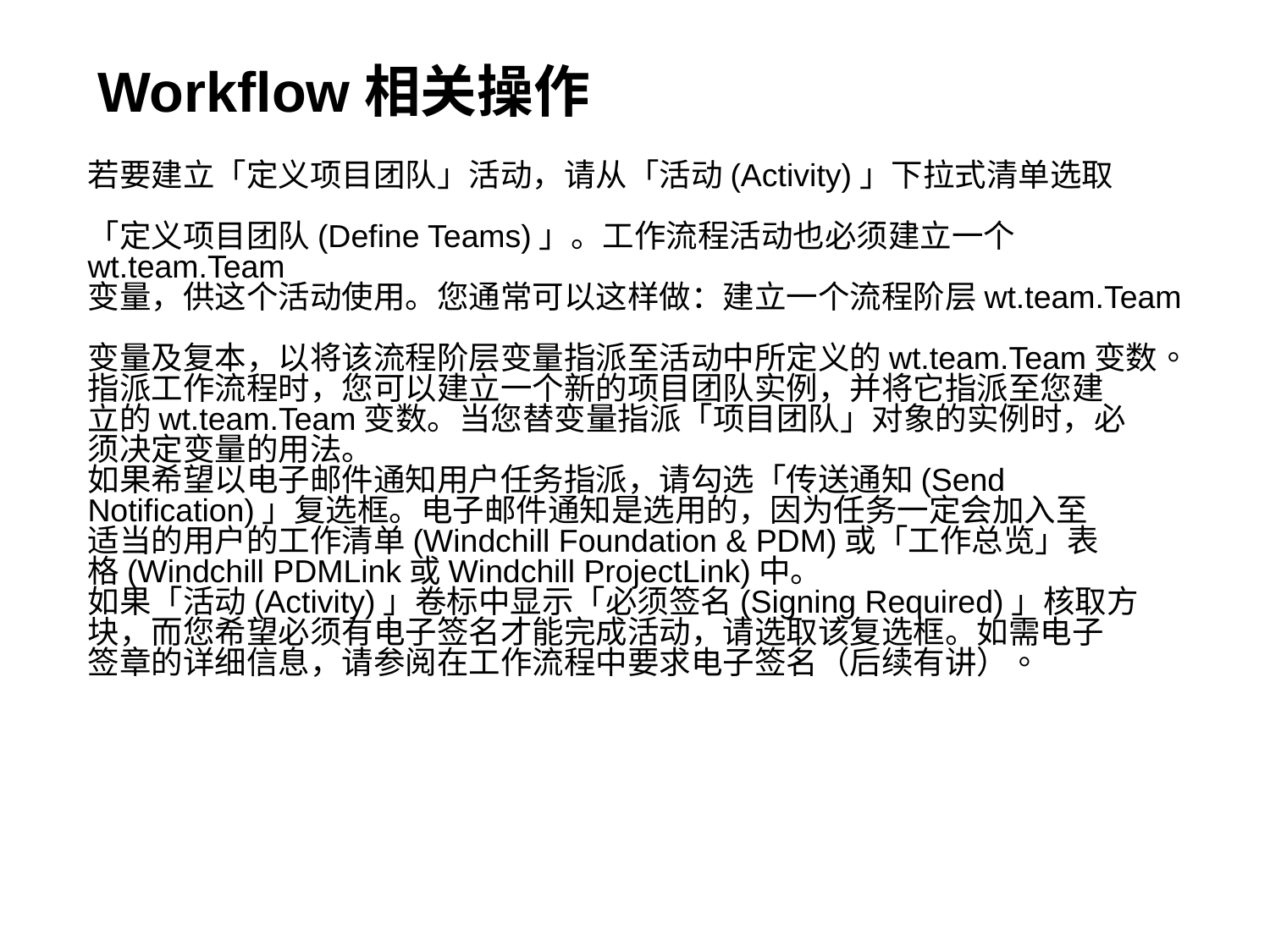

# Workflow相关操作
若要建立「定义项目团队」活动，请从「活动(Activity)」下拉式清单选取

「定义项目团队(Define Teams)」。工作流程活动也必须建立一个wt.team.Team
变量，供这个活动使用。您通常可以这样做：建立一个流程阶层wt.team.Team

变量及复本，以将该流程阶层变量指派至活动中所定义的wt.team.Team变数。
指派工作流程时，您可以建立一个新的项目团队实例，并将它指派至您建
立的wt.team.Team变数。当您替变量指派「项目团队」对象的实例时，必
须决定变量的用法。
如果希望以电子邮件通知用户任务指派，请勾选「传送通知(Send
Notification)」复选框。电子邮件通知是选用的，因为任务一定会加入至
适当的用户的工作清单(Windchill Foundation & PDM)或「工作总览」表
格(Windchill PDMLink或Windchill ProjectLink)中。
如果「活动(Activity)」卷标中显示「必须签名(Signing Required)」核取方
块，而您希望必须有电子签名才能完成活动，请选取该复选框。如需电子
签章的详细信息，请参阅在工作流程中要求电子签名（后续有讲）。